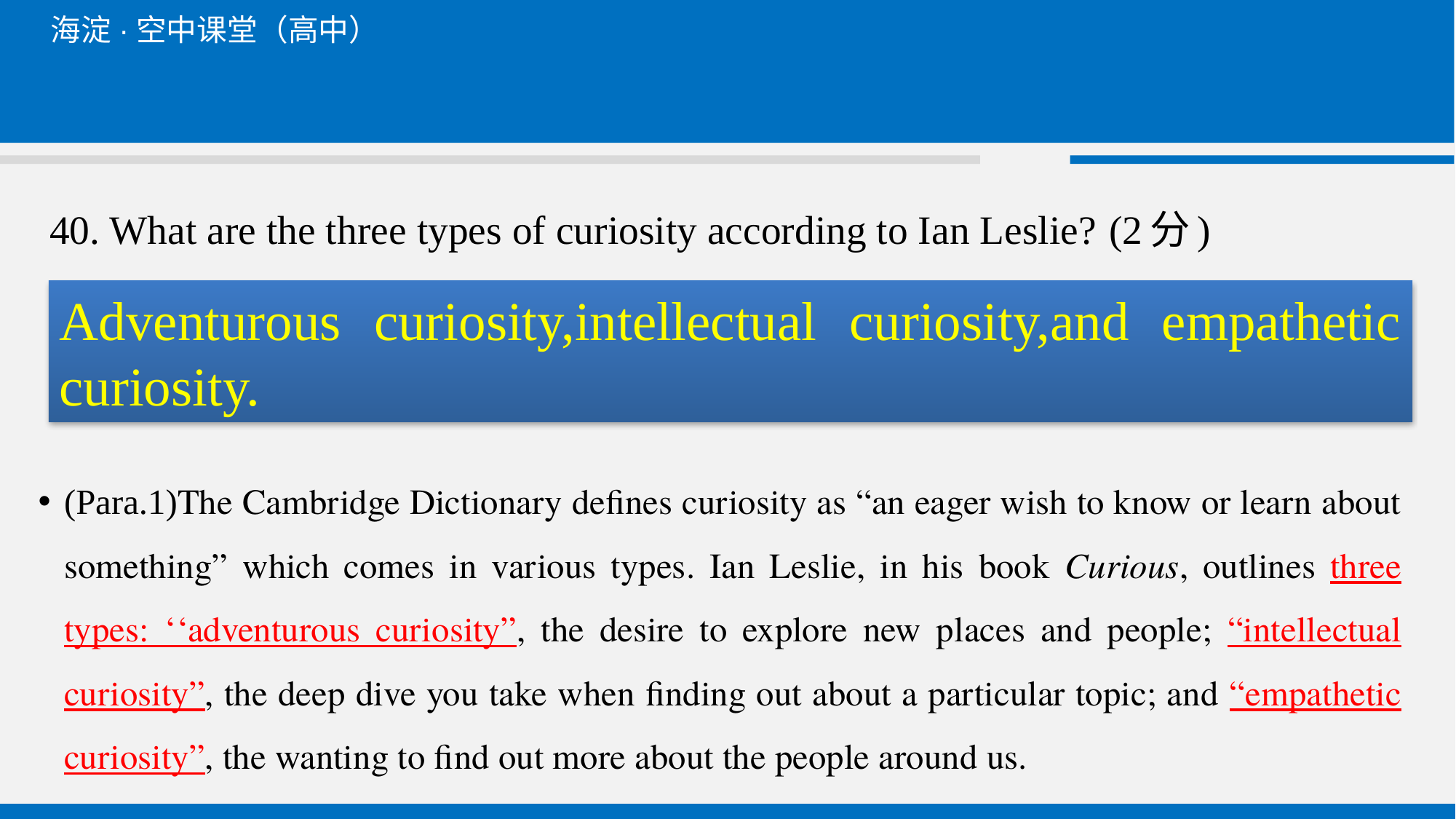

# 40. What are the three types of curiosity according to Ian Leslie? (2分)
Adventurous curiosity,intellectual curiosity,and empathetic curiosity.
(Para.1)The Cambridge Dictionary defines curiosity as “an eager wish to know or learn about something” which comes in various types. Ian Leslie, in his book Curious, outlines three types: ‘‘adventurous curiosity”, the desire to explore new places and people; “intellectual curiosity”, the deep dive you take when finding out about a particular topic; and “empathetic curiosity”, the wanting to find out more about the people around us.